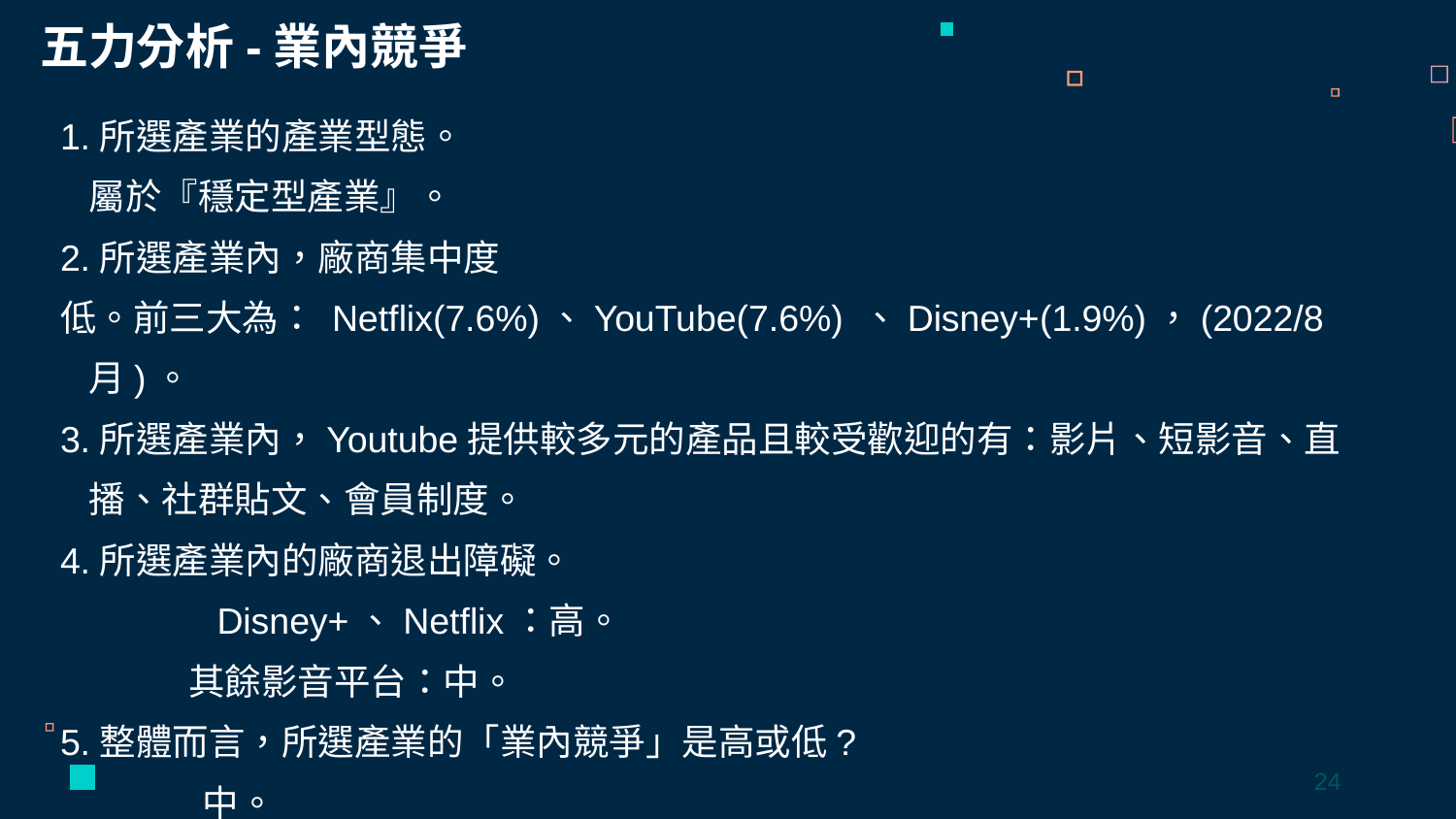

五力分析-業內競爭
1.所選產業的產業型態。
屬於『穩定型產業』。
2.所選產業內，廠商集中度
低。前三大為： Netflix(7.6%)、YouTube(7.6%) 、Disney+(1.9%)，(2022/8月)。
3.所選產業內，Youtube提供較多元的產品且較受歡迎的有：影片、短影音、直播、社群貼文、會員制度。
4.所選產業內的廠商退出障礙。
	Disney+、Netflix：高。
	其餘影音平台：中。
5.整體而言，所選產業的「業內競爭」是高或低?
	中。

24